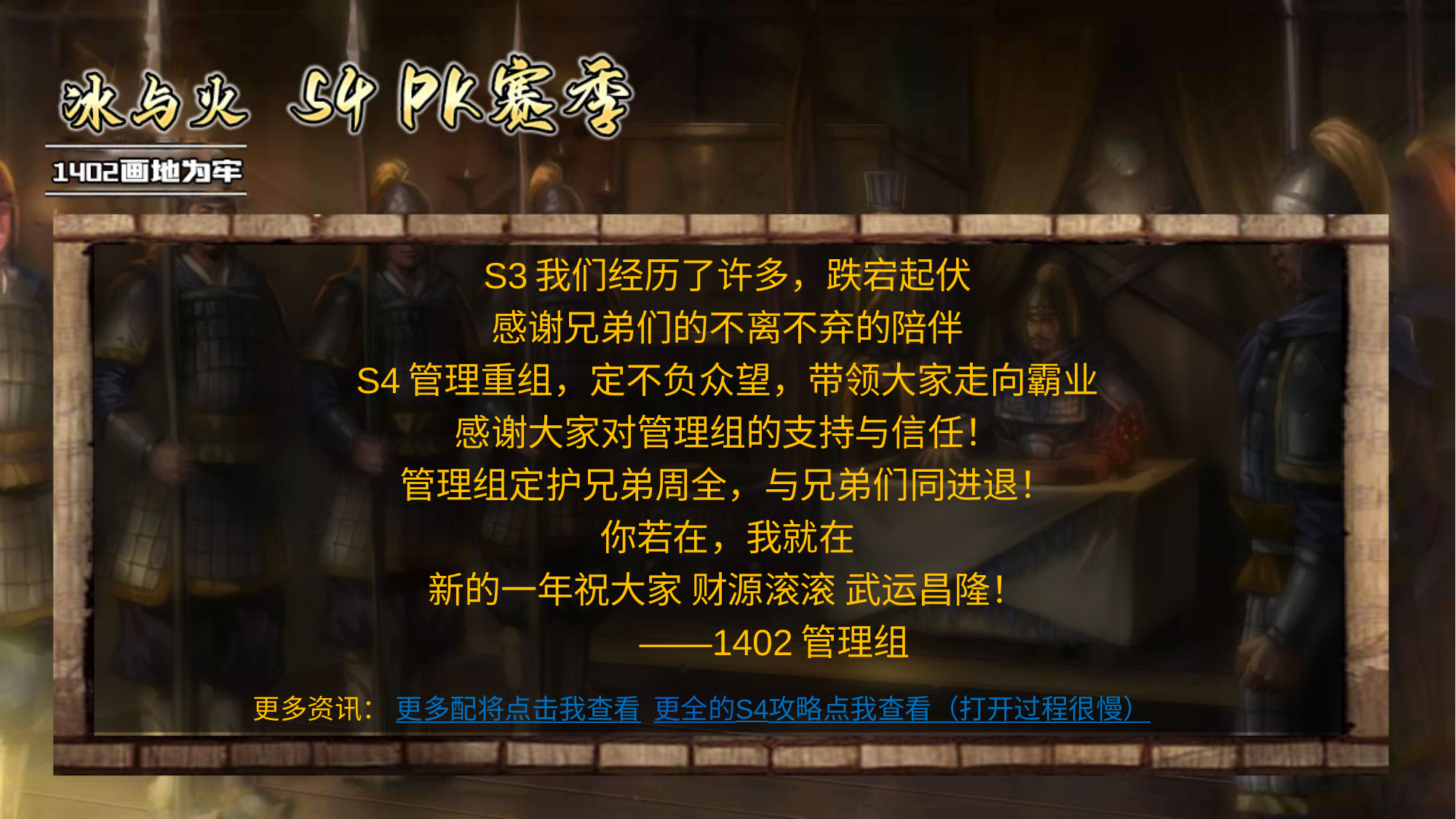

S3我们经历了许多，跌宕起伏
感谢兄弟们的不离不弃的陪伴
S4管理重组，定不负众望，带领大家走向霸业
感谢大家对管理组的支持与信任！
管理组定护兄弟周全，与兄弟们同进退！
你若在，我就在
新的一年祝大家 财源滚滚 武运昌隆！
					——1402管理组

更多资讯： 更多配将点击我查看  更全的S4攻略点我查看（打开过程很慢）